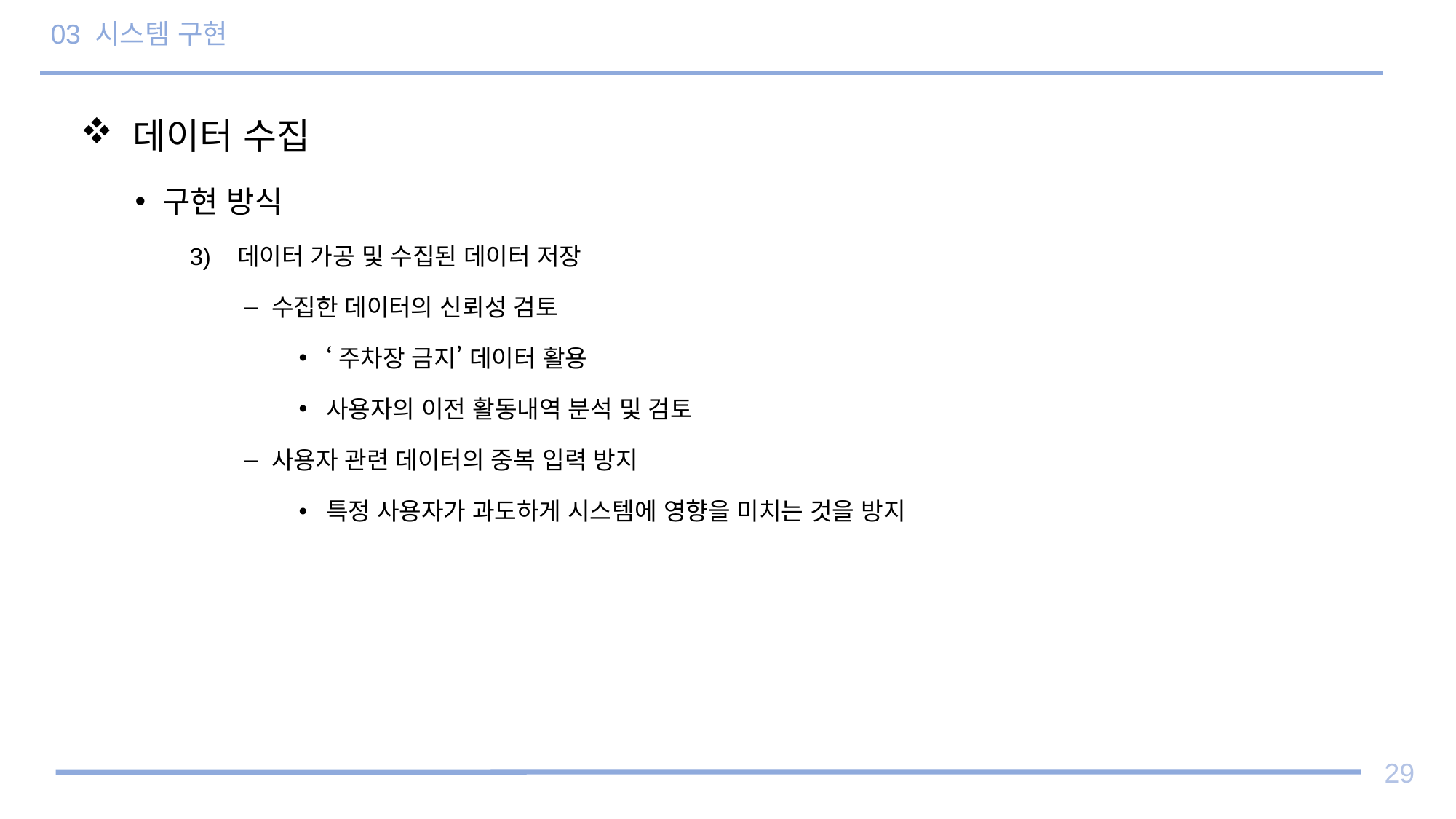

# 03 시스템 구현
 데이터 수집
구현 방식
데이터 가공 및 수집된 데이터 저장
수집한 데이터의 신뢰성 검토
‘주차장 금지’ 데이터 활용
사용자의 이전 활동내역 분석 및 검토
사용자 관련 데이터의 중복 입력 방지
특정 사용자가 과도하게 시스템에 영향을 미치는 것을 방지

29